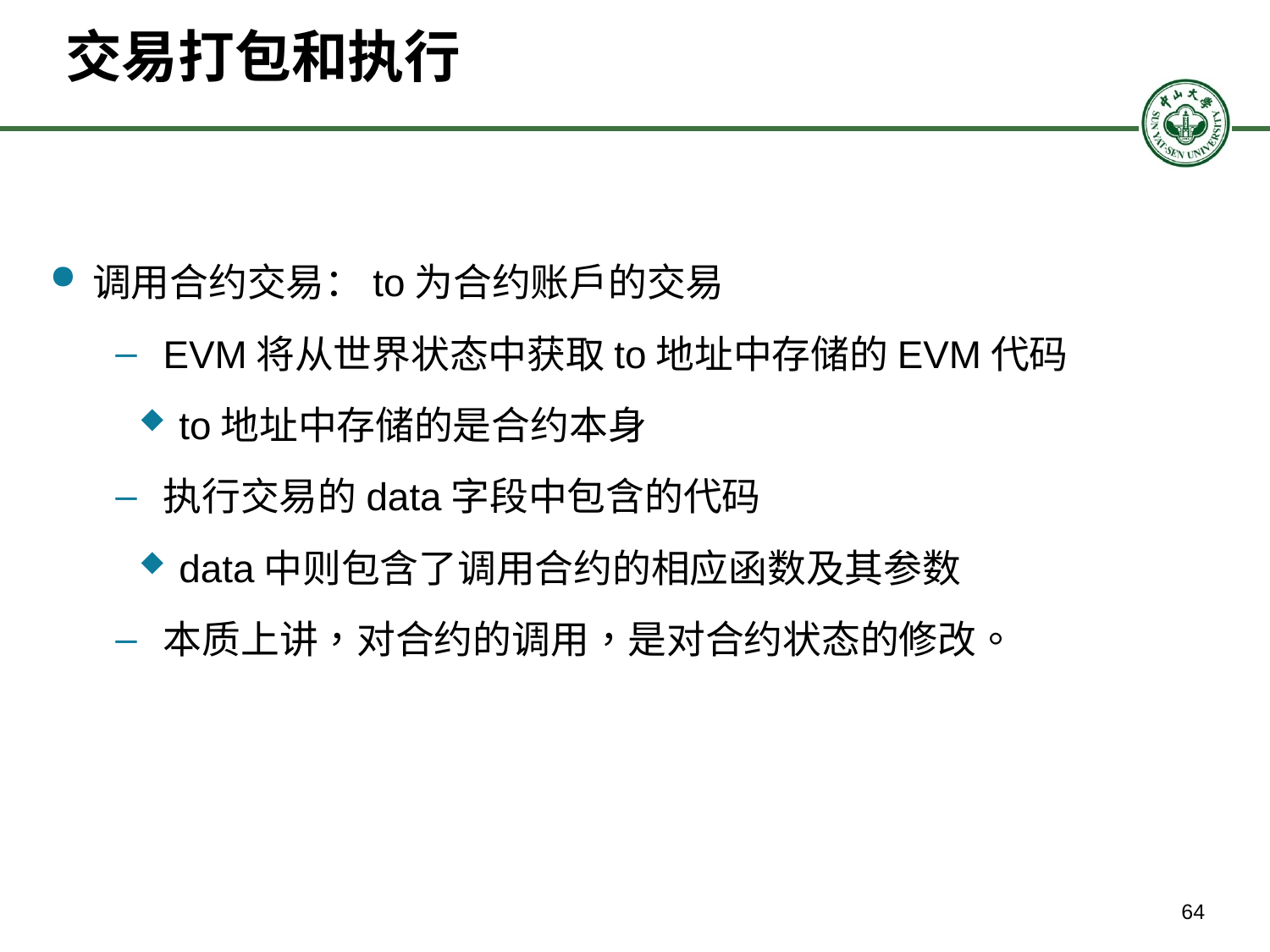

# 交易打包和执行
调用合约交易：to为合约账户的交易
EVM将从世界状态中获取to地址中存储的EVM代码
to地址中存储的是合约本身
执行交易的data字段中包含的代码
data中则包含了调用合约的相应函数及其参数
本质上讲，对合约的调用，是对合约状态的修改。